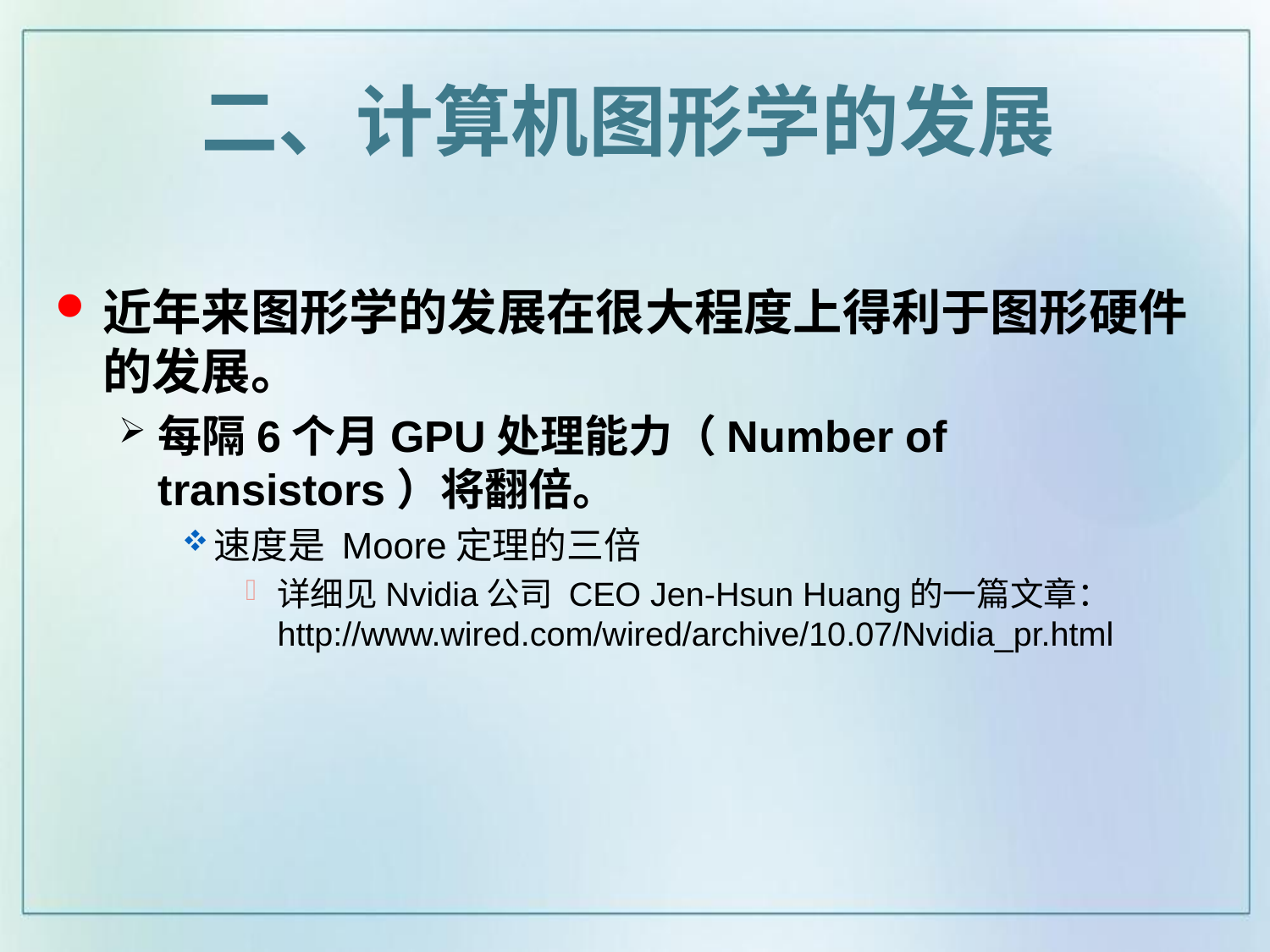

二、计算机图形学的发展
近年来图形学的发展在很大程度上得利于图形硬件的发展。
每隔6个月GPU处理能力（Number of transistors）将翻倍。
速度是 Moore定理的三倍
详细见Nvidia公司 CEO Jen-Hsun Huang的一篇文章： http://www.wired.com/wired/archive/10.07/Nvidia_pr.html